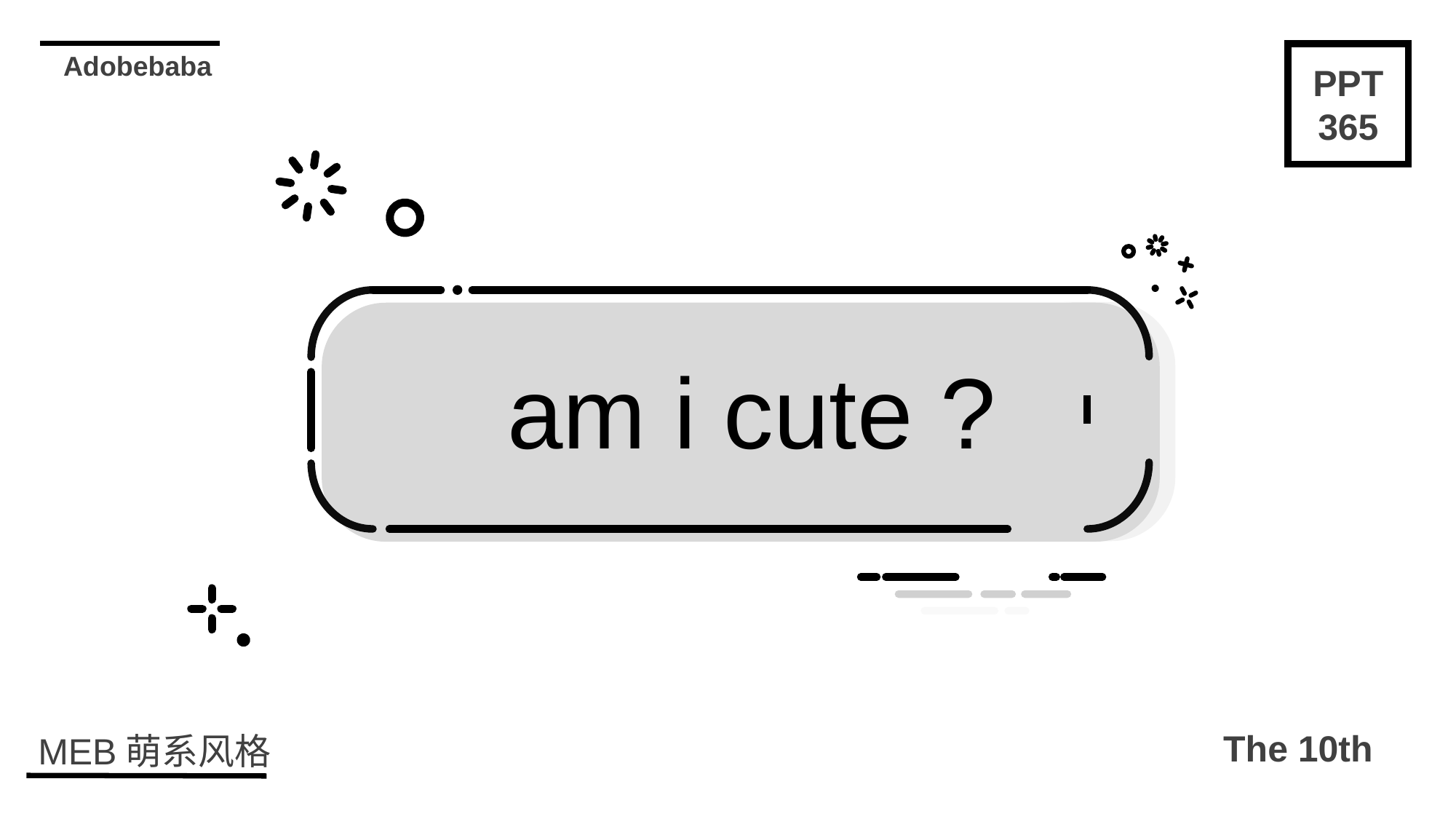

Adobebaba
PPT
365
The 10th
MEB萌系风格

am i cute ?